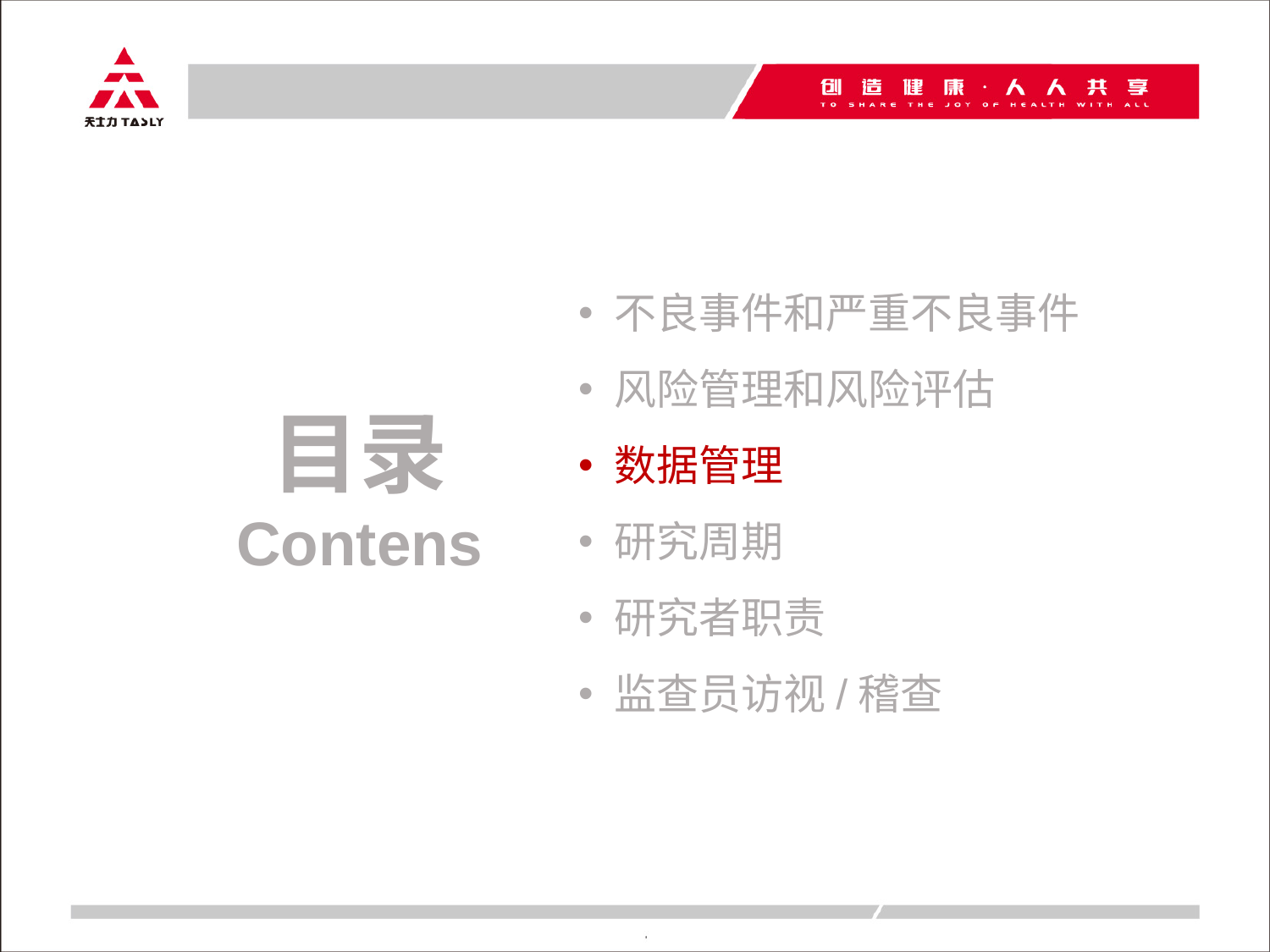

不良事件和严重不良事件
风险管理和风险评估
数据管理
研究周期
研究者职责
监查员访视/稽查
目录
Contens